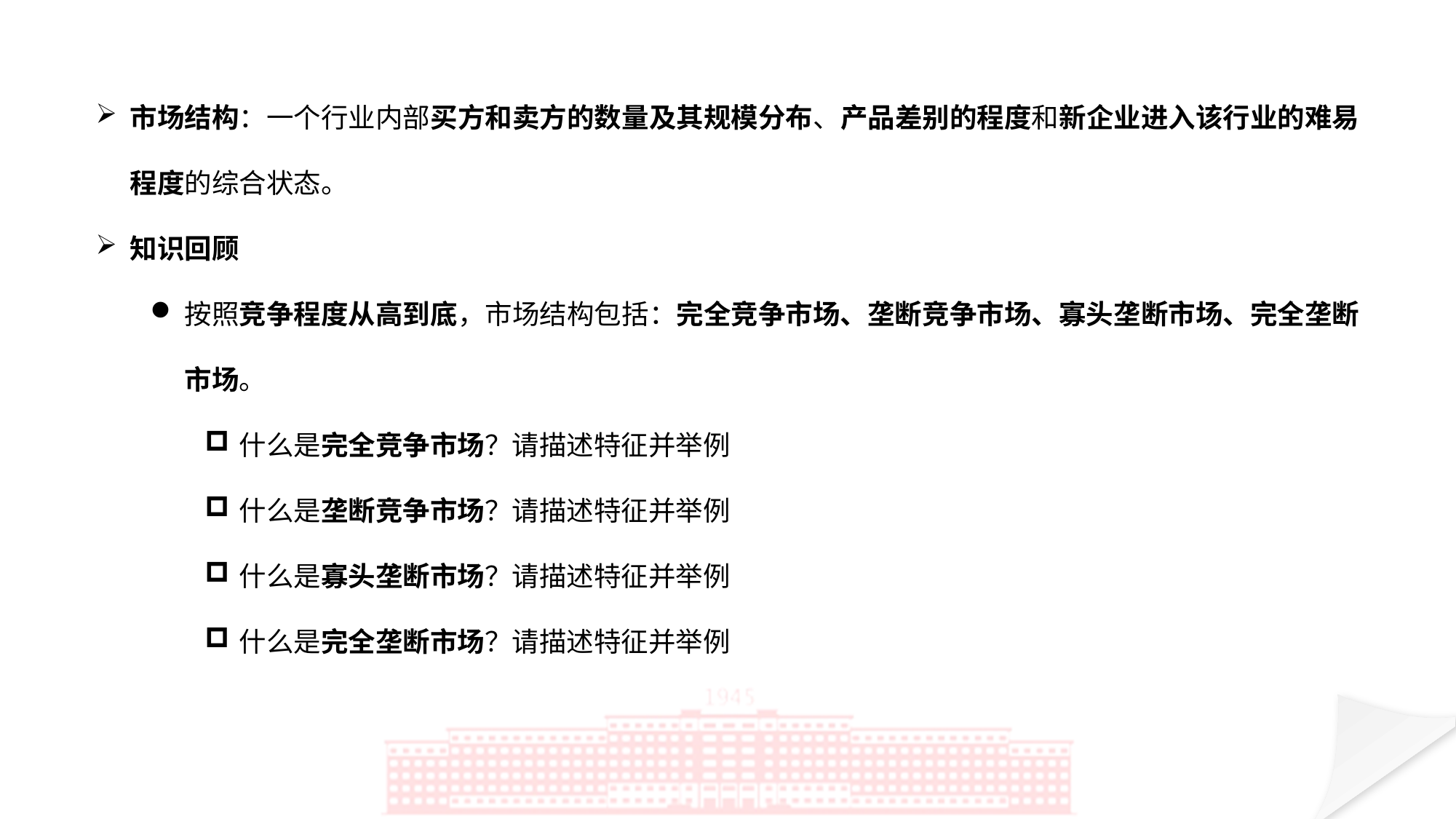

市场结构：一个行业内部买方和卖方的数量及其规模分布、产品差别的程度和新企业进入该行业的难易程度的综合状态。
知识回顾
按照竞争程度从高到底，市场结构包括：完全竞争市场、垄断竞争市场、寡头垄断市场、完全垄断市场。
什么是完全竞争市场？请描述特征并举例
什么是垄断竞争市场？请描述特征并举例
什么是寡头垄断市场？请描述特征并举例
什么是完全垄断市场？请描述特征并举例